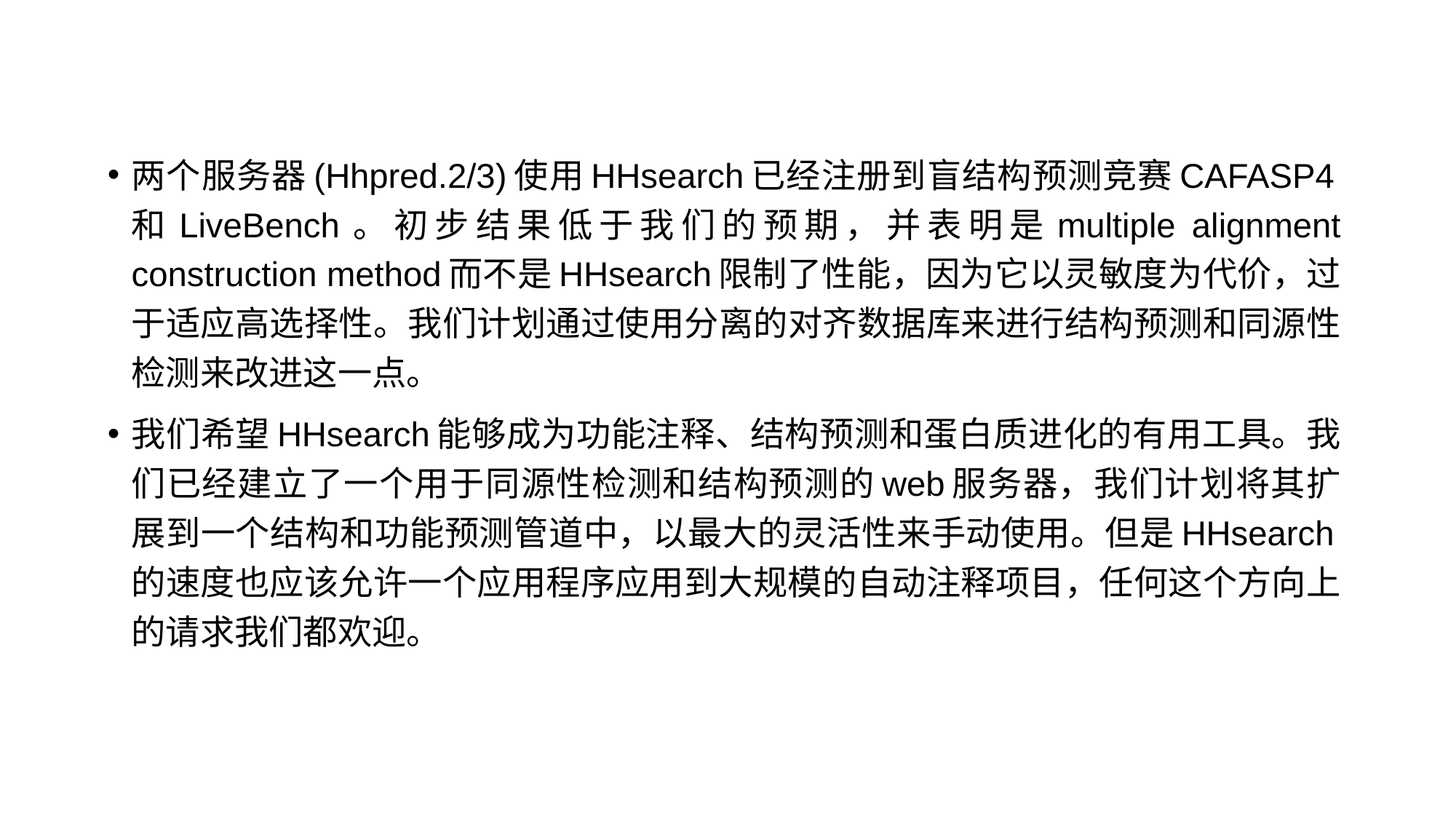

两个服务器(Hhpred.2/3)使用HHsearch已经注册到盲结构预测竞赛CAFASP4和LiveBench。初步结果低于我们的预期，并表明是multiple alignment construction method而不是HHsearch限制了性能，因为它以灵敏度为代价，过于适应高选择性。我们计划通过使用分离的对齐数据库来进行结构预测和同源性检测来改进这一点。
我们希望HHsearch能够成为功能注释、结构预测和蛋白质进化的有用工具。我们已经建立了一个用于同源性检测和结构预测的web服务器，我们计划将其扩展到一个结构和功能预测管道中，以最大的灵活性来手动使用。但是HHsearch的速度也应该允许一个应用程序应用到大规模的自动注释项目，任何这个方向上的请求我们都欢迎。